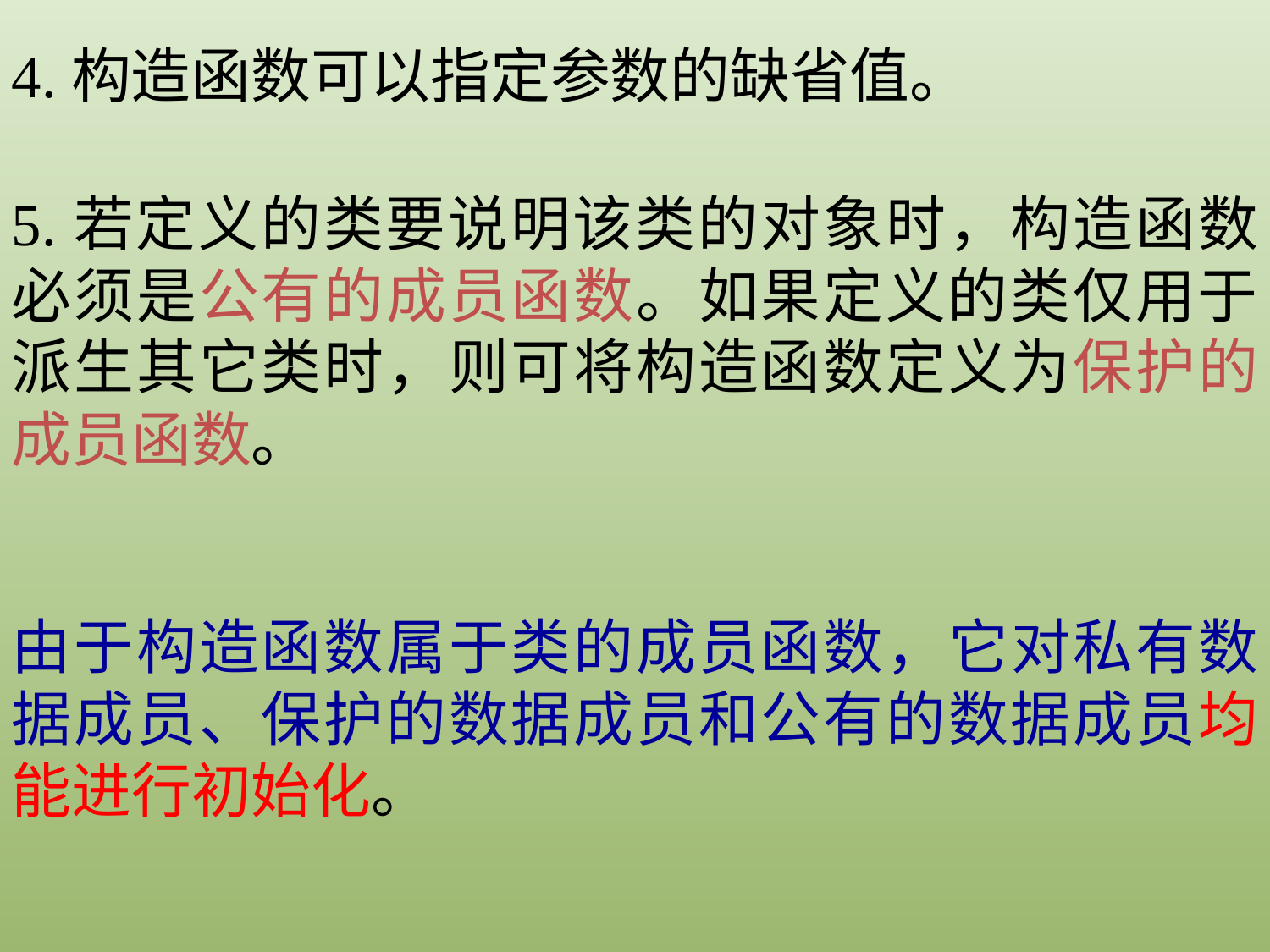

4.构造函数可以指定参数的缺省值。
5.若定义的类要说明该类的对象时，构造函数必须是公有的成员函数。如果定义的类仅用于派生其它类时，则可将构造函数定义为保护的成员函数。
由于构造函数属于类的成员函数，它对私有数据成员、保护的数据成员和公有的数据成员均能进行初始化。
658